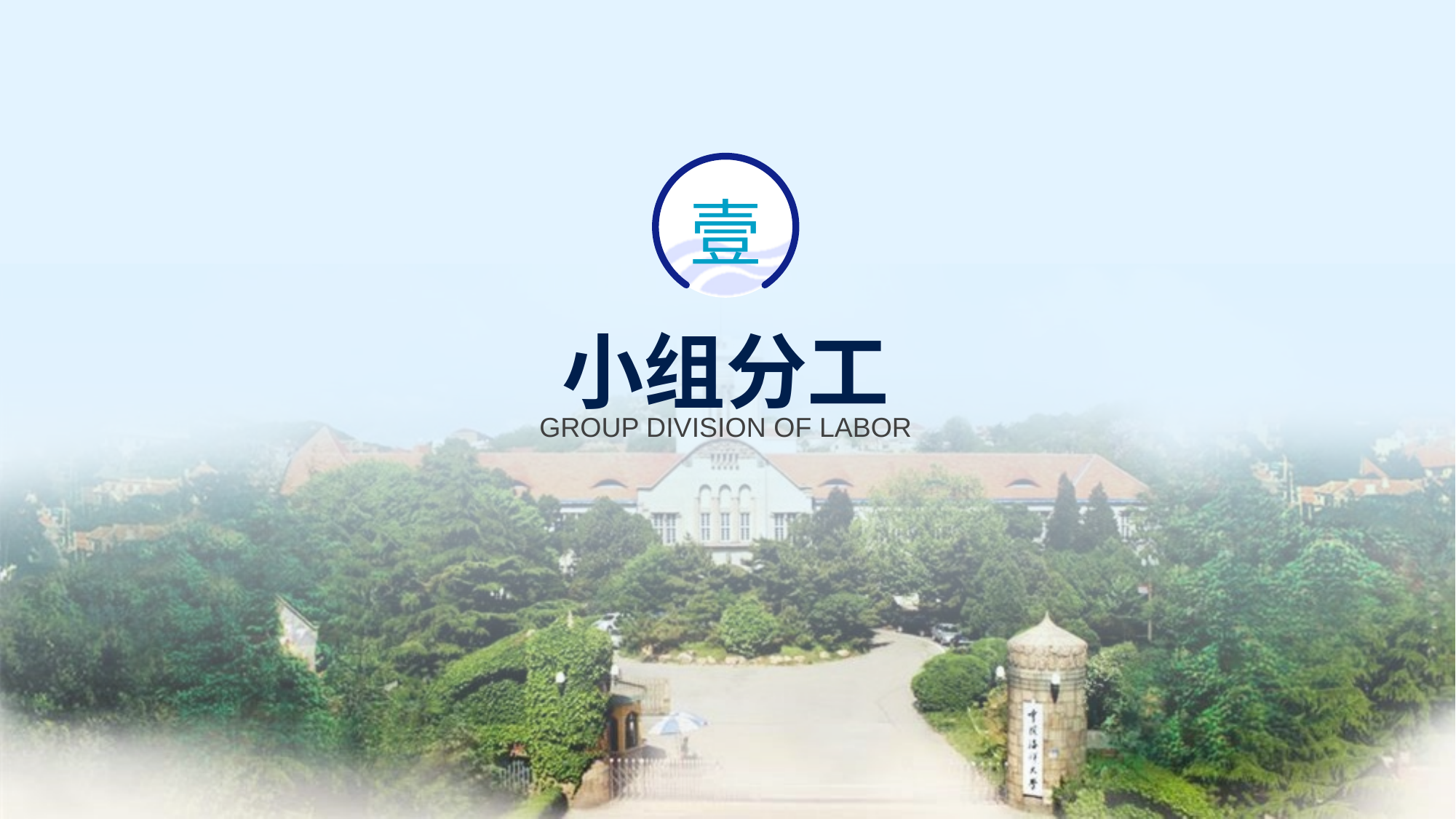

壹
# 小组分工
GROUP DIVISION OF LABOR